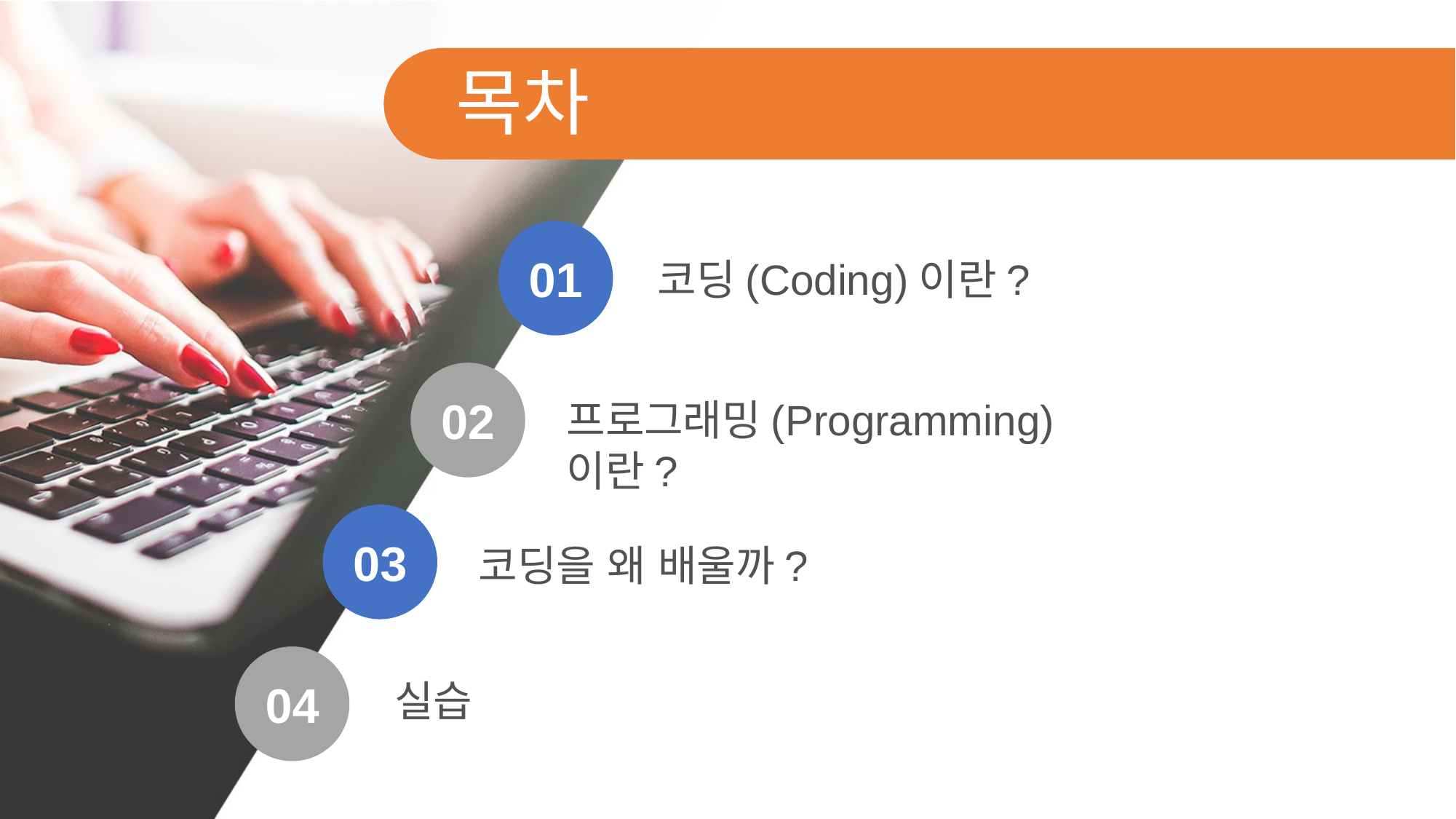

목차

01
코딩(Coding)이란?

02
프로그래밍(Programming)이란?

03
코딩을 왜 배울까?

04
실습